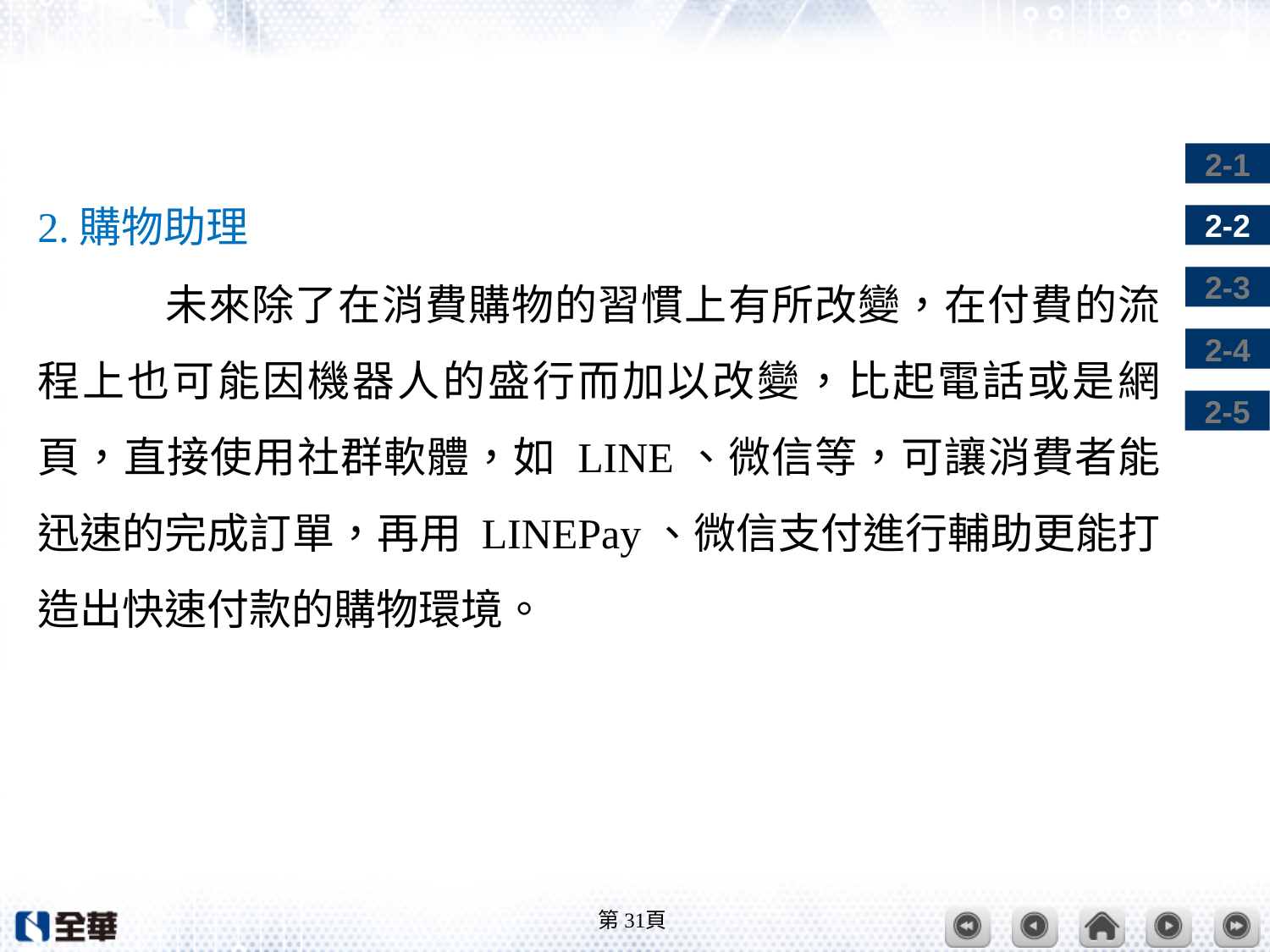

#
2.購物助理
	未來除了在消費購物的習慣上有所改變，在付費的流程上也可能因機器人的盛行而加以改變，比起電話或是網頁，直接使用社群軟體，如 LINE、微信等，可讓消費者能迅速的完成訂單，再用 LINEPay、微信支付進行輔助更能打造出快速付款的購物環境。